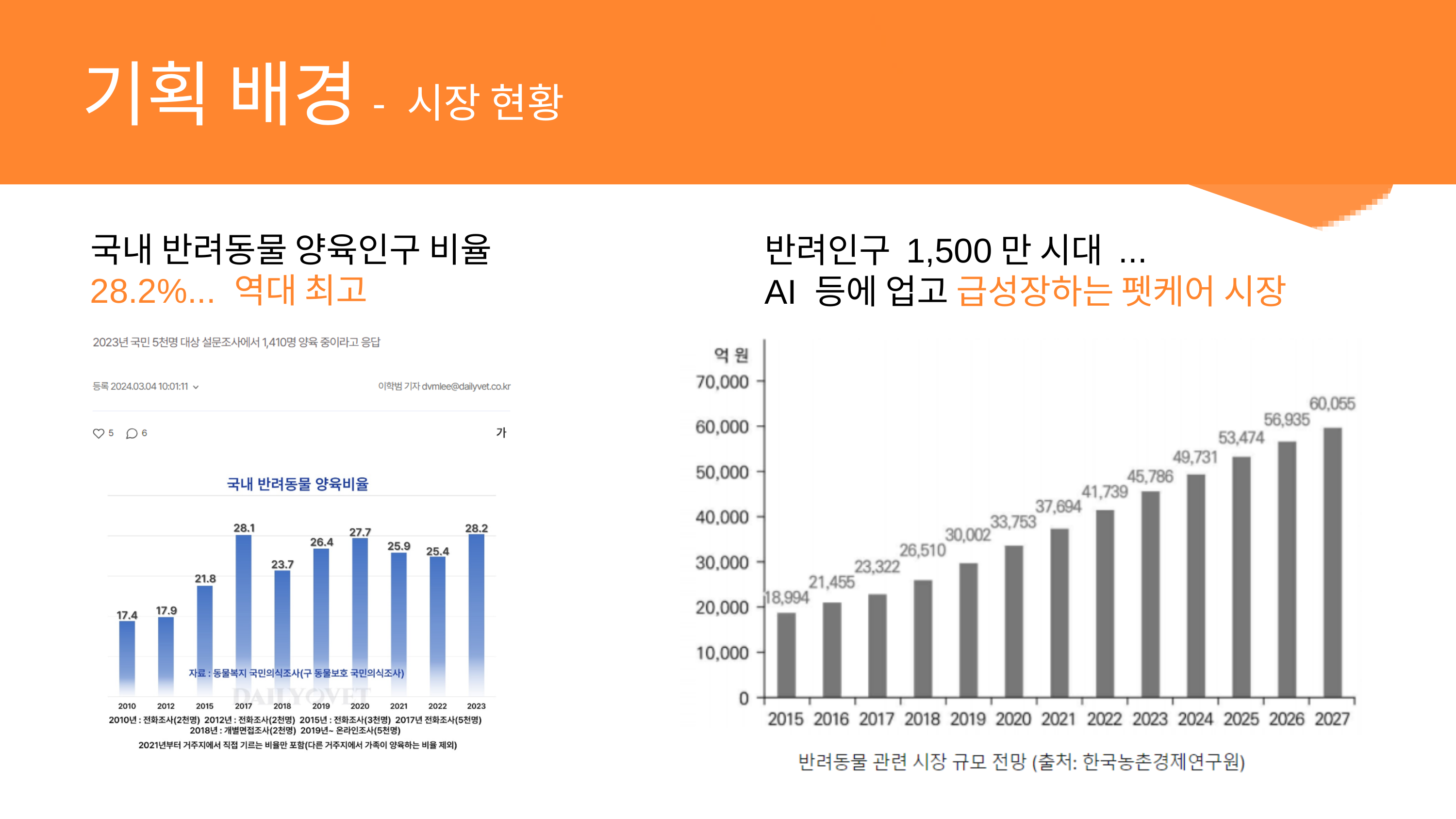

기획 배경
반려동물 관련 시장
 - 시장 현황
국내 반려동물 양육인구 비율
28.2%... 역대 최고
반려인구 1,500만 시대 ...
AI 등에 업고 급성장하는 펫케어 시장